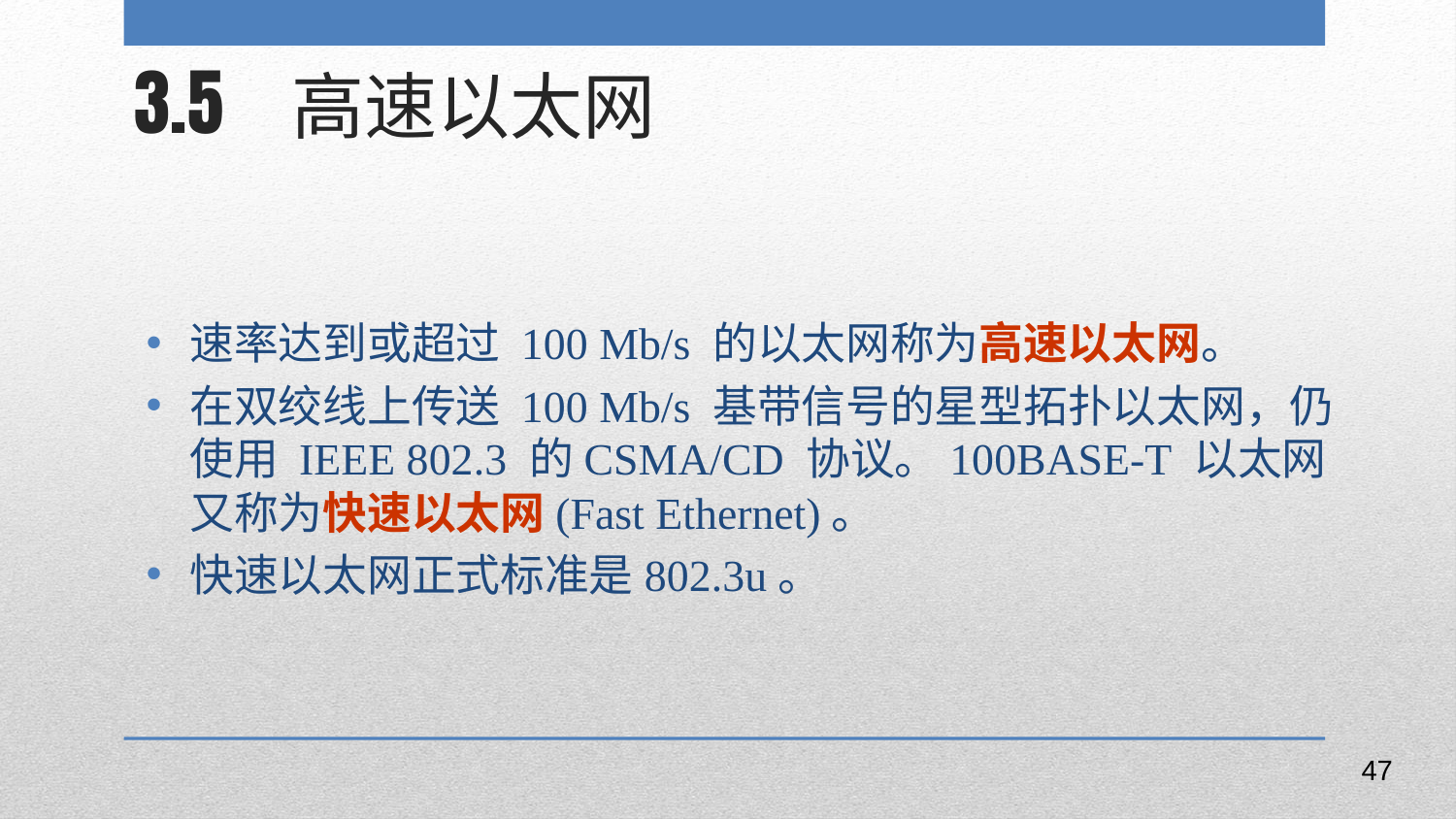

3.5   高速以太网
速率达到或超过 100 Mb/s 的以太网称为高速以太网。
在双绞线上传送 100 Mb/s 基带信号的星型拓扑以太网，仍使用 IEEE 802.3 的CSMA/CD 协议。100BASE-T 以太网又称为快速以太网(Fast Ethernet)。
快速以太网正式标准是802.3u。
47